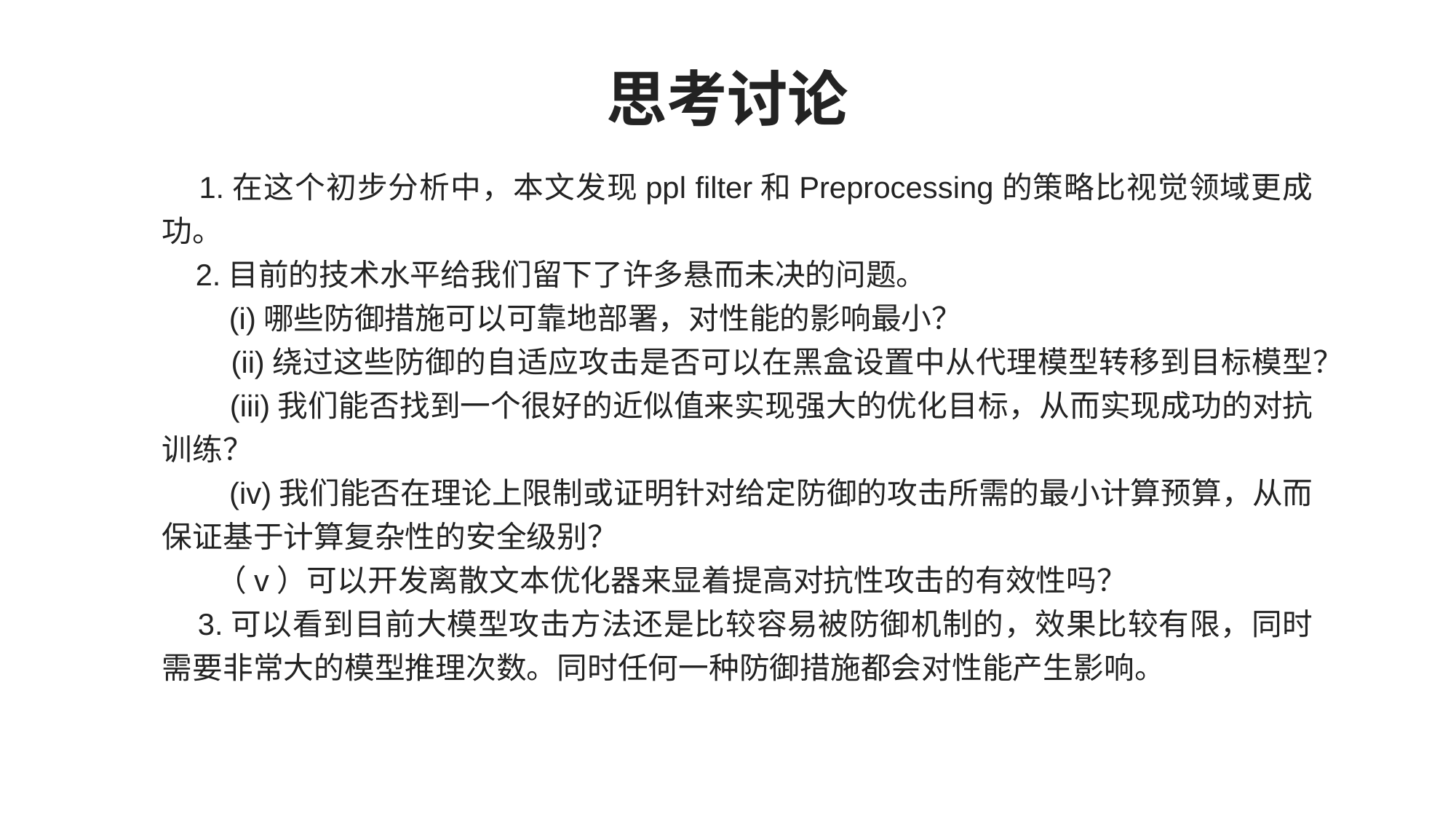

思考讨论
    1.在这个初步分析中，本文发现ppl filter和Preprocessing的策略比视觉领域更成功。
    2.目前的技术水平给我们留下了许多悬而未决的问题。
        (i)哪些防御措施可以可靠地部署，对性能的影响最小？
        (ii)绕过这些防御的自适应攻击是否可以在黑盒设置中从代理模型转移到目标模型？
        (iii)我们能否找到一个很好的近似值来实现强大的优化目标，从而实现成功的对抗训练？
        (iv)我们能否在理论上限制或证明针对给定防御的攻击所需的最小计算预算，从而保证基于计算复杂性的安全级别？
       （v）可以开发离散文本优化器来显着提高对抗性攻击的有效性吗？
    3.可以看到目前大模型攻击方法还是比较容易被防御机制的，效果比较有限，同时需要非常大的模型推理次数。同时任何一种防御措施都会对性能产生影响。